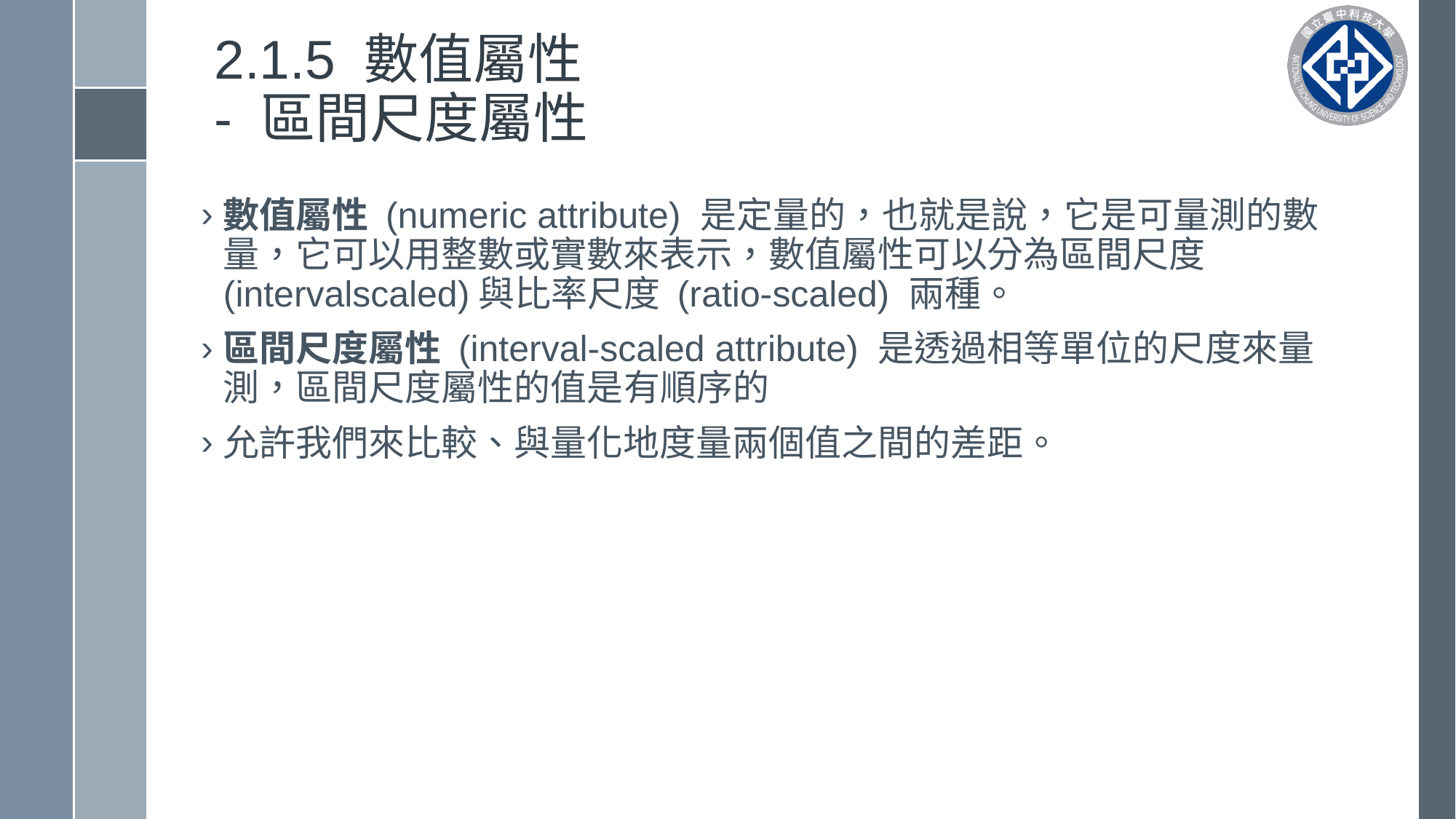

# 2.1.5 數值屬性 - 區間尺度屬性
數值屬性 (numeric attribute) 是定量的，也就是說，它是可量測的數量，它可以用整數或實數來表示，數值屬性可以分為區間尺度 (intervalscaled)與比率尺度 (ratio-scaled) 兩種。
區間尺度屬性 (interval-scaled attribute) 是透過相等單位的尺度來量測，區間尺度屬性的值是有順序的
允許我們來比較、與量化地度量兩個值之間的差距。